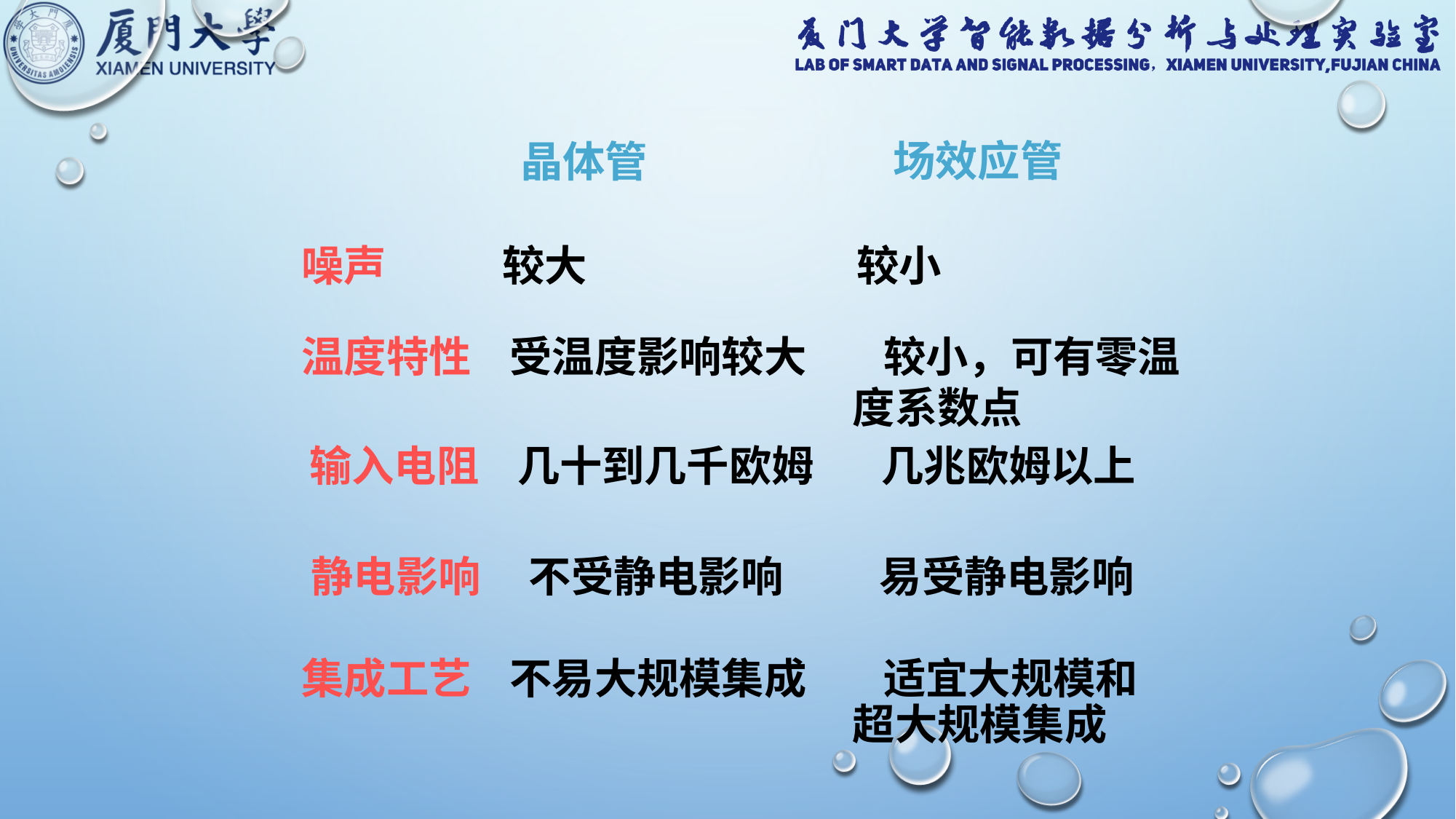

晶体管
场效应管

噪声            较大                            较小
温度特性    受温度影响较大        较小，可有零温　　　　　　　　　　　　　　度系数点
输入电阻    几十到几千欧姆       几兆欧姆以上
静电影响     不受静电影响          易受静电影响
集成工艺    不易大规模集成        适宜大规模和　　　　　　　　　　　　　　　超大规模集成
317